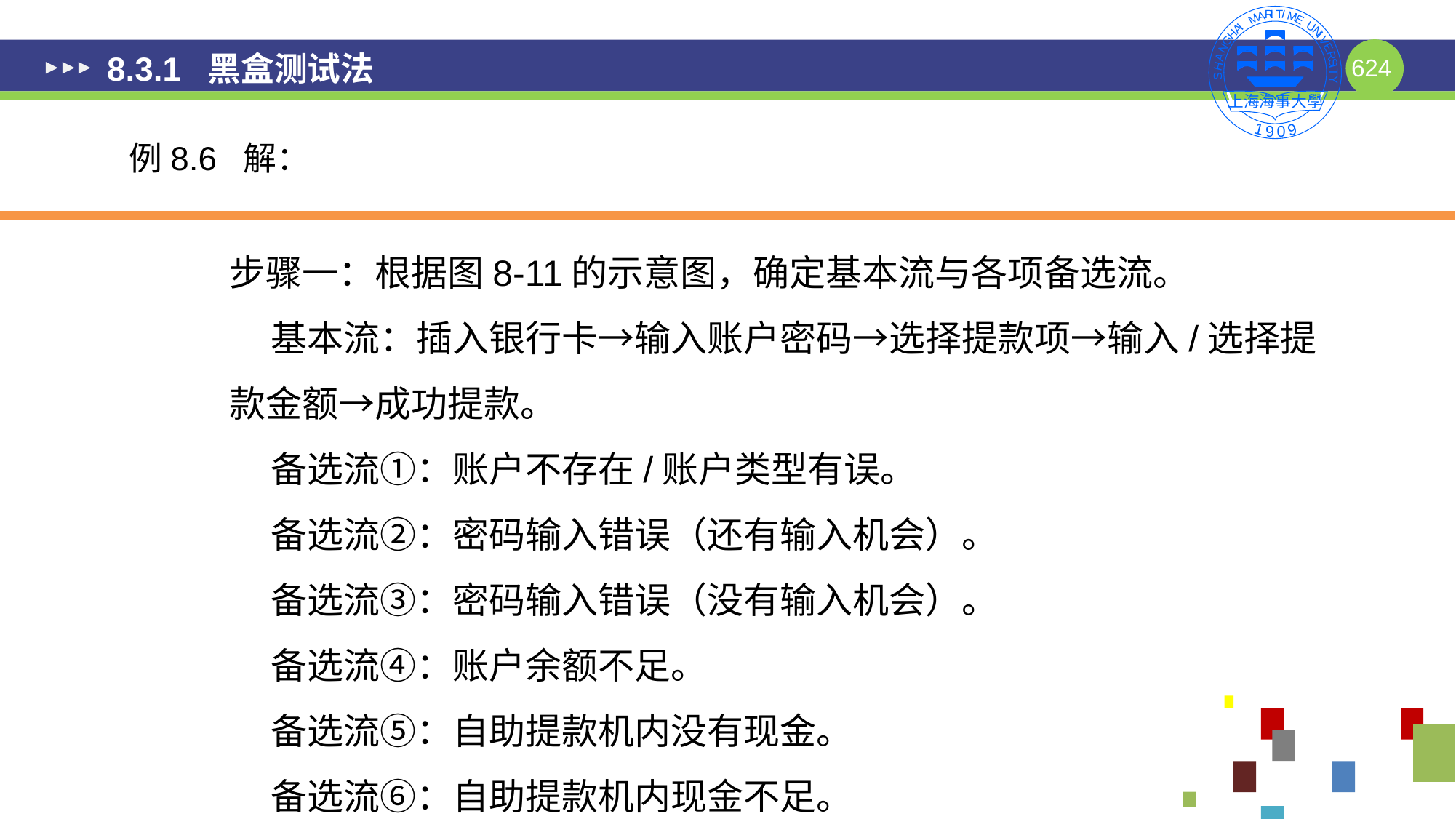

# 8.3.1  黑盒测试法
例8.6  解：

步骤一：根据图8-11的示意图，确定基本流与各项备选流。
    基本流：插入银行卡→输入账户密码→选择提款项→输入/选择提款金额→成功提款。
    备选流①：账户不存在/账户类型有误。
    备选流②：密码输入错误（还有输入机会）。
    备选流③：密码输入错误（没有输入机会）。
    备选流④：账户余额不足。
    备选流⑤：自助提款机内没有现金。
    备选流⑥：自助提款机内现金不足。

624